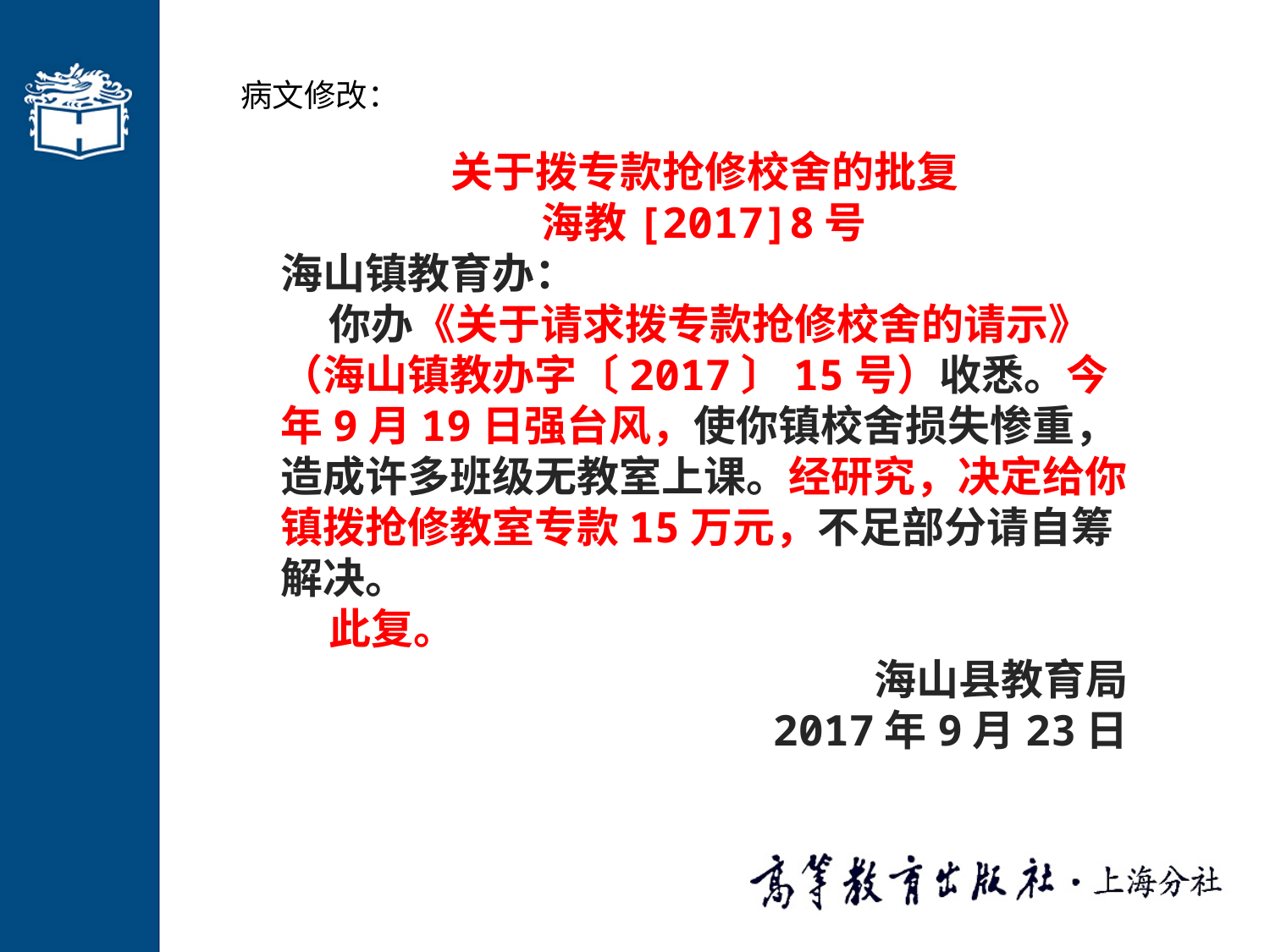

病文修改：
关于拨专款抢修校舍的批复
海教[2017]8号
海山镇教育办：
    你办《关于请求拨专款抢修校舍的请示》（海山镇教办字〔2017〕15号）收悉。今年9月19日强台风，使你镇校舍损失惨重，造成许多班级无教室上课。经研究，决定给你镇拨抢修教室专款15万元，不足部分请自筹解决。
    此复。
海山县教育局
2017年9月23日